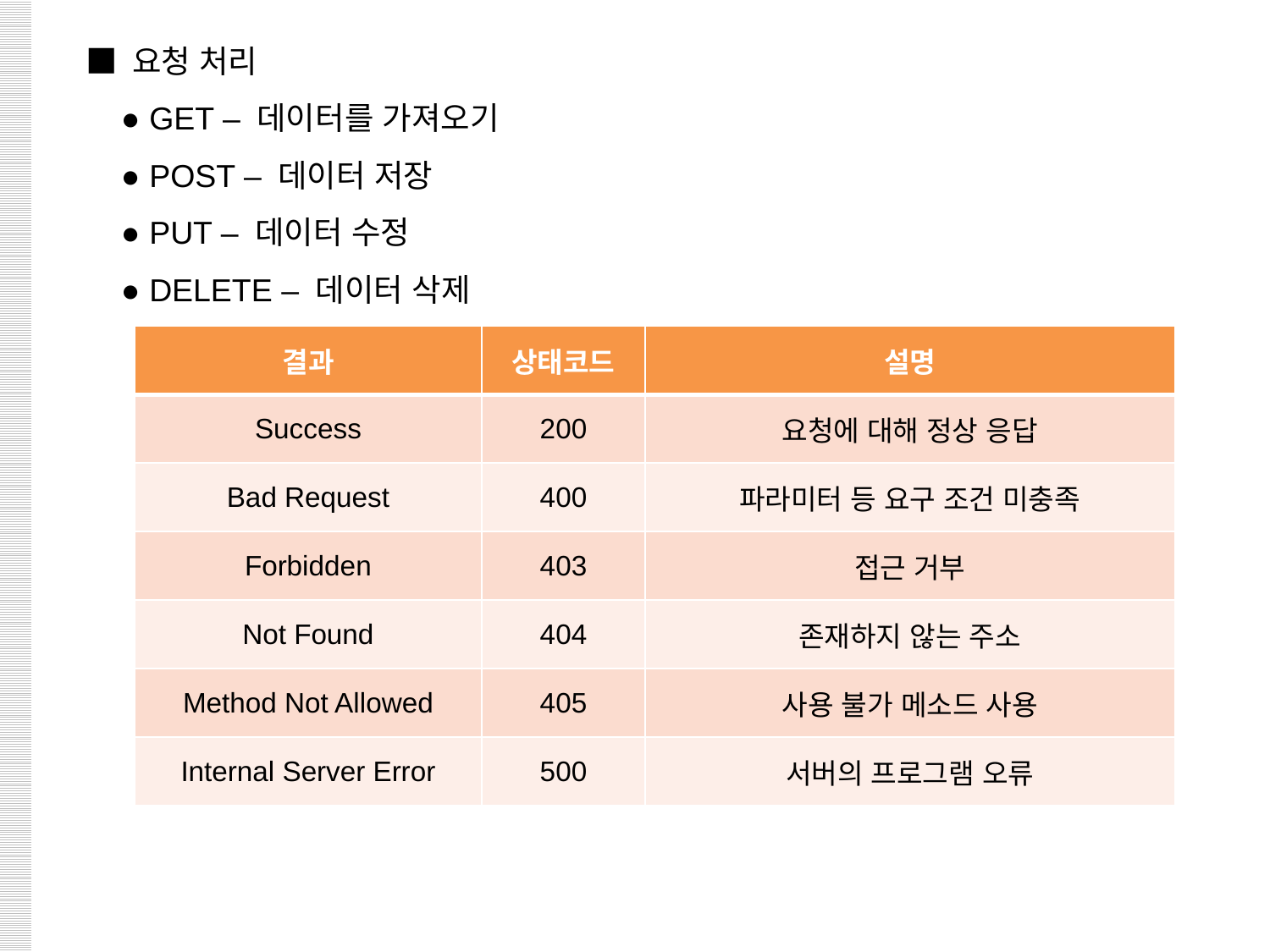

■ 요청 처리
    ● GET – 데이터를 가져오기
    ● POST – 데이터 저장
    ● PUT – 데이터 수정
    ● DELETE – 데이터 삭제
| 결과 | 상태코드 | 설명 |
| --- | --- | --- |
| Success | 200 | 요청에 대해 정상 응답 |
| Bad Request | 400 | 파라미터 등 요구 조건 미충족 |
| Forbidden | 403 | 접근 거부 |
| Not Found | 404 | 존재하지 않는 주소 |
| Method Not Allowed | 405 | 사용 불가 메소드 사용 |
| Internal Server Error | 500 | 서버의 프로그램 오류 |